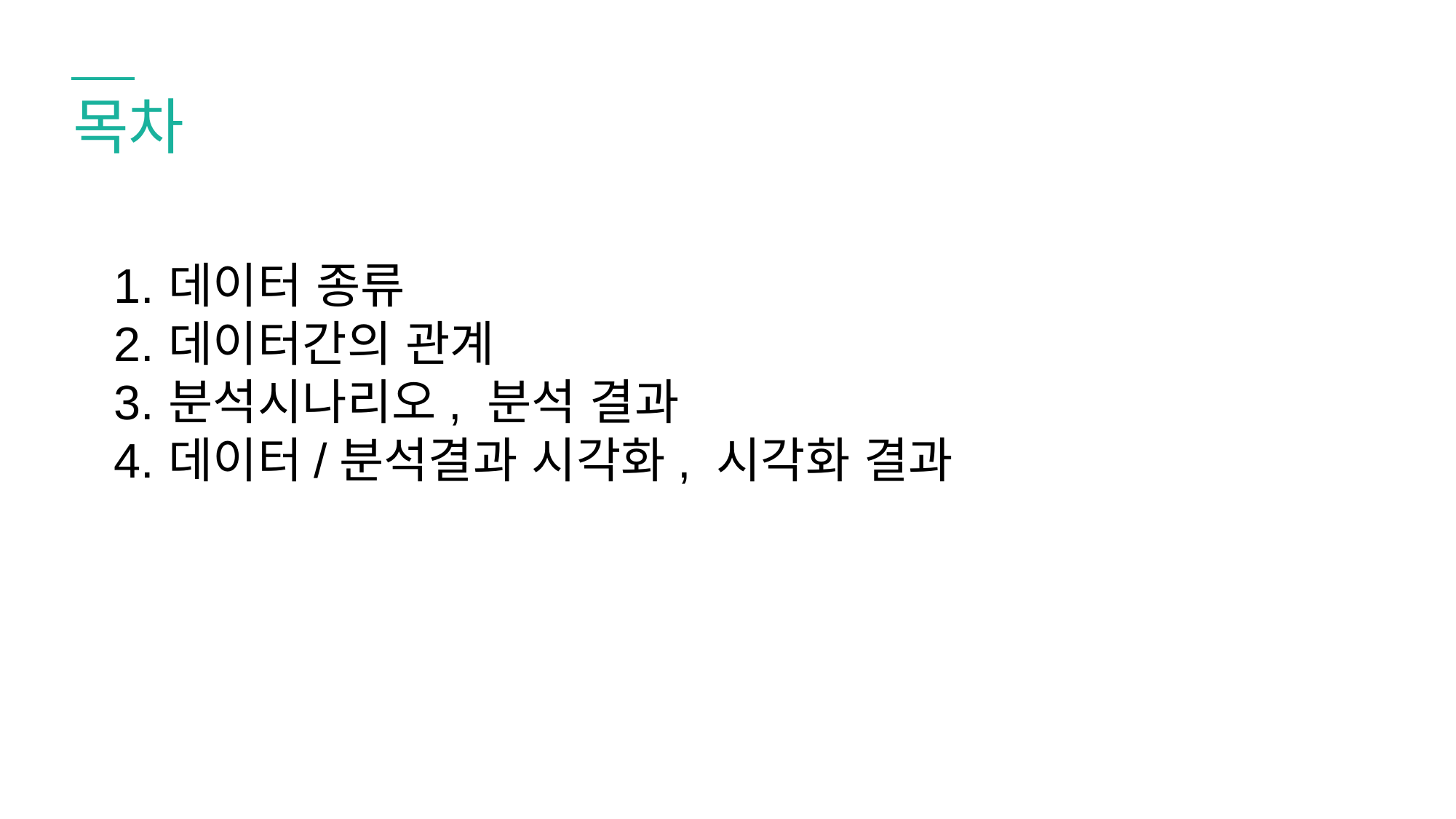

목차
데이터 종류
데이터간의 관계
분석시나리오, 분석 결과
데이터/분석결과 시각화, 시각화 결과